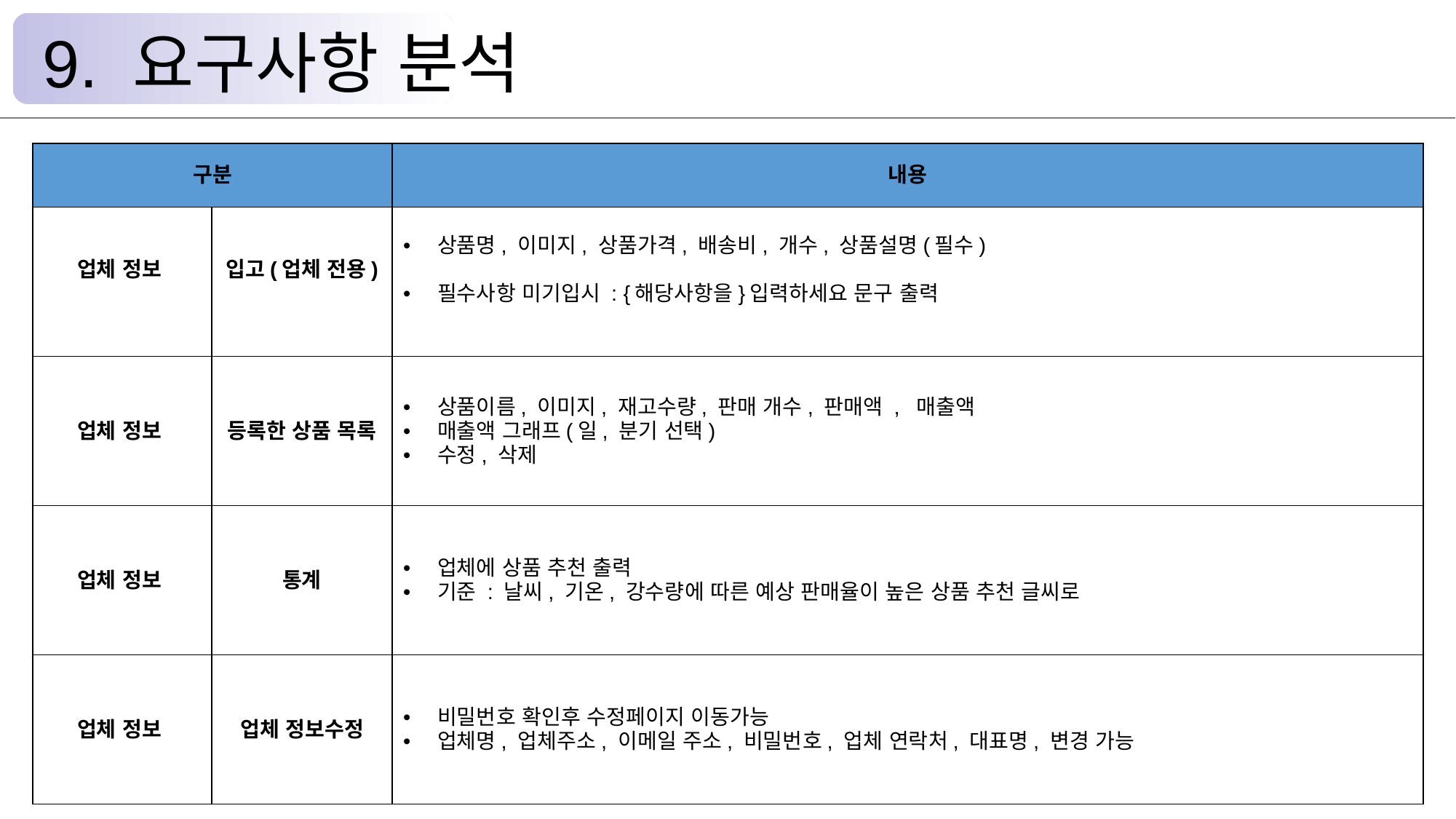

9. 요구사항 분석

| 구분 |  | 내용 |
| --- | --- | --- |
| 업체 정보 | 입고(업체 전용) | 상품명, 이미지, 상품가격, 배송비, 개수, 상품설명(필수) 필수사항 미기입시 : {해당사항을}입력하세요 문구 출력 |
| 업체 정보 | 등록한 상품 목록 | 상품이름, 이미지, 재고수량, 판매 개수, 판매액 , 매출액 매출액 그래프(일, 분기 선택) 수정, 삭제 |
| 업체 정보 | 통계 | 업체에 상품 추천 출력 기준 : 날씨, 기온, 강수량에 따른 예상 판매율이 높은 상품 추천 글씨로 |
| 업체 정보 | 업체 정보수정 | 비밀번호 확인후 수정페이지 이동가능 업체명, 업체주소, 이메일 주소, 비밀번호, 업체 연락처, 대표명, 변경 가능 |